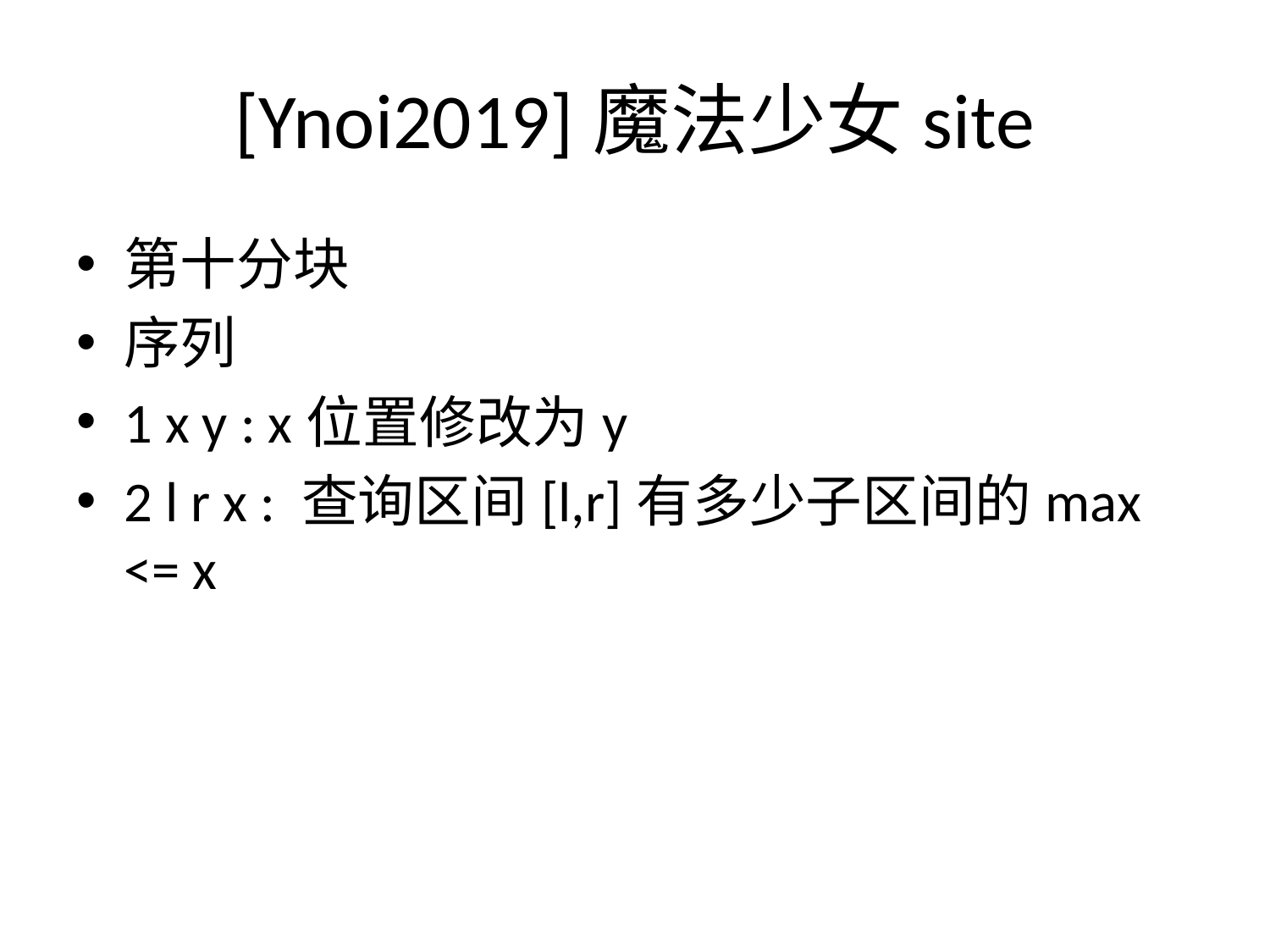

# [Ynoi2019]魔法少女site
第十分块
序列
1 x y : x位置修改为y
2 l r x : 查询区间[l,r]有多少子区间的max <= x